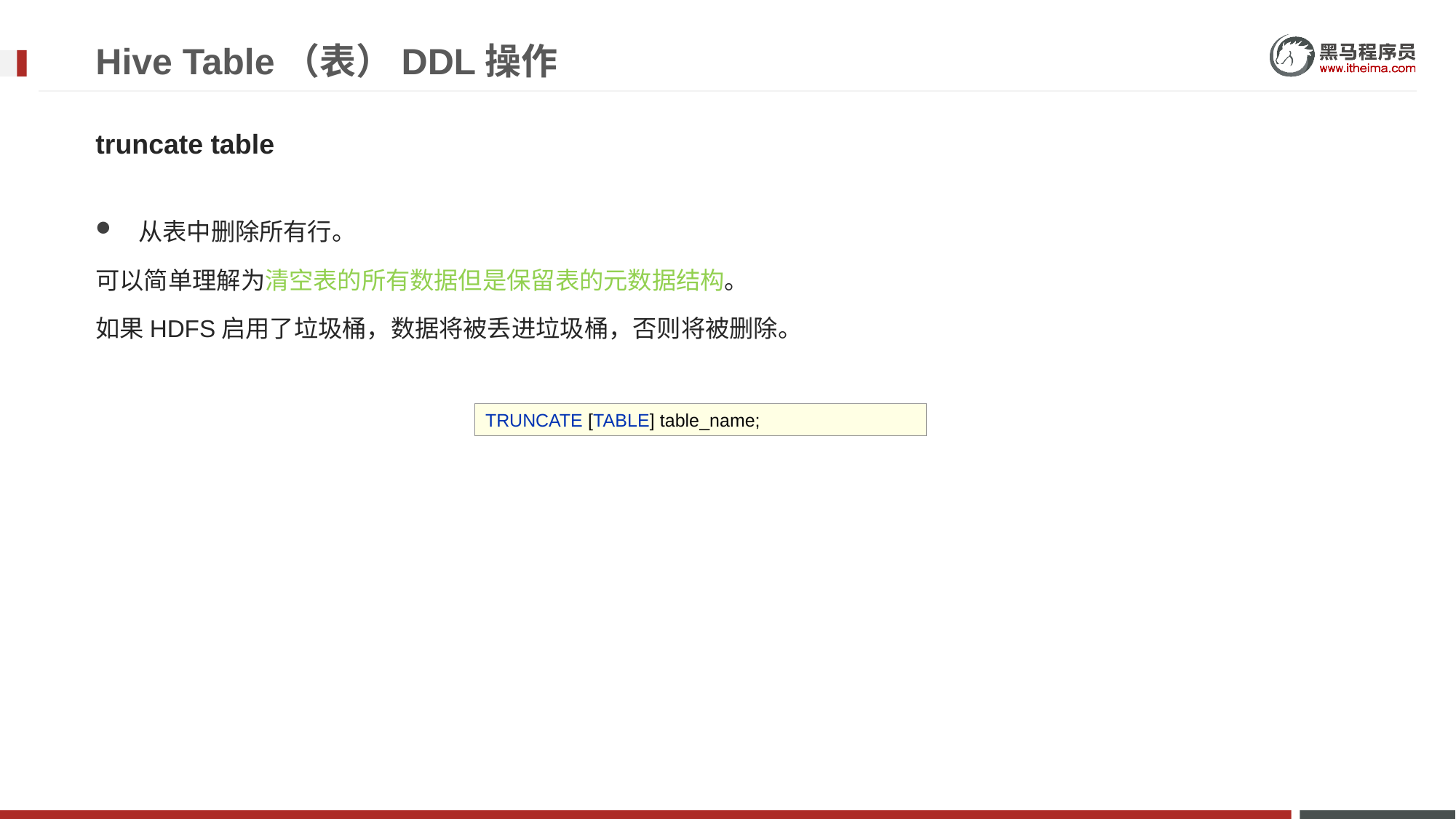

# Hive Table（表）DDL操作
truncate table
从表中删除所有行。
可以简单理解为清空表的所有数据但是保留表的元数据结构。
如果HDFS启用了垃圾桶，数据将被丢进垃圾桶，否则将被删除。
TRUNCATE [TABLE] table_name;